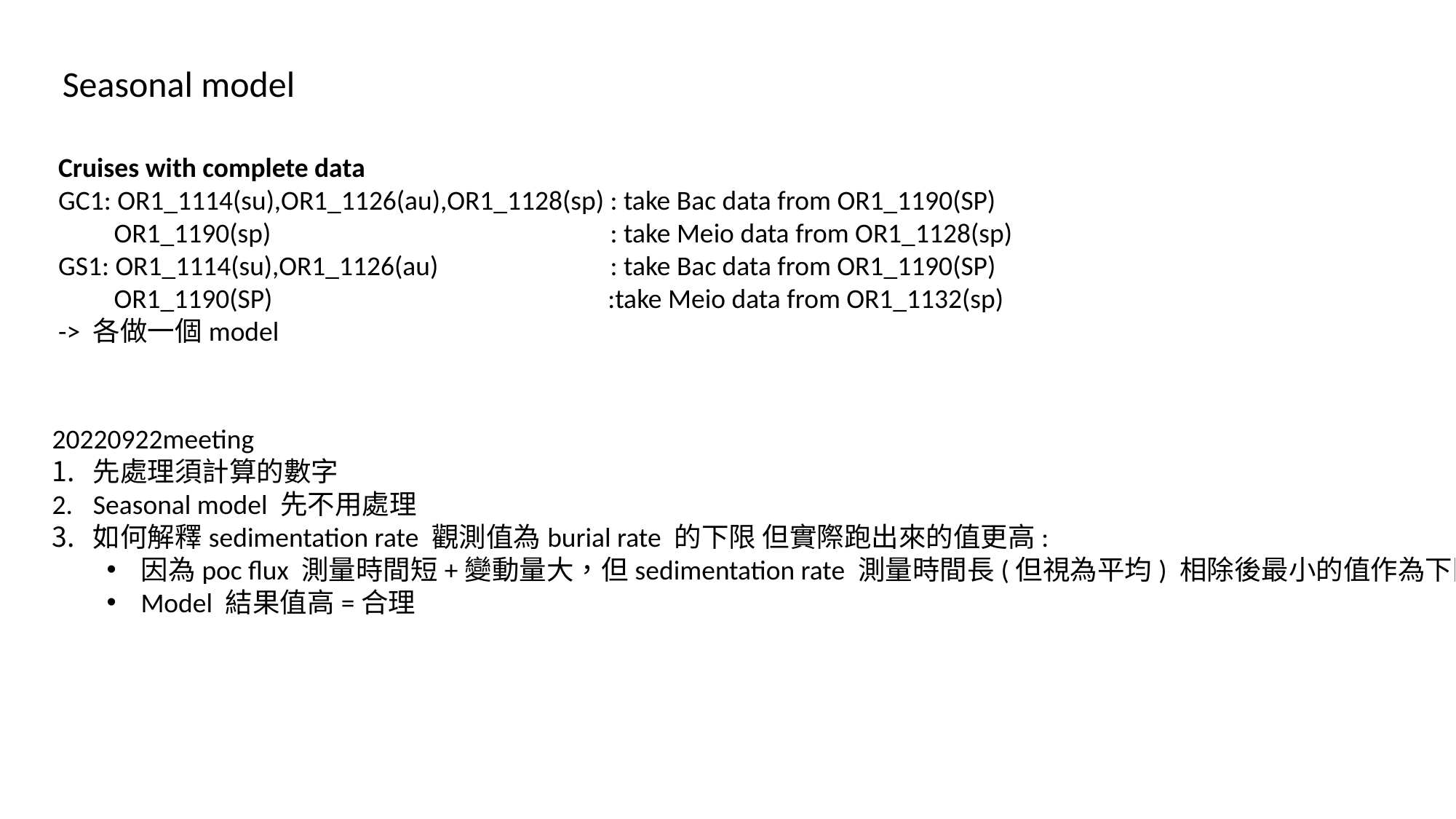

Seasonal model
Cruises with complete data
GC1: OR1_1114(su),OR1_1126(au),OR1_1128(sp) : take Bac data from OR1_1190(SP)
         OR1_1190(sp)                  			 : take Meio data from OR1_1128(sp)
GS1: OR1_1114(su),OR1_1126(au)          	 : take Bac data from OR1_1190(SP)
         OR1_1190(SP)    	                                    :take Meio data from OR1_1132(sp)
-> 各做一個model
20220922meeting
先處理須計算的數字
Seasonal model 先不用處理
如何解釋sedimentation rate 觀測值為burial rate 的下限 但實際跑出來的值更高:
因為poc flux 測量時間短+變動量大，但sedimentation rate 測量時間長(但視為平均) 相除後最小的值作為下限
Model 結果值高=合理